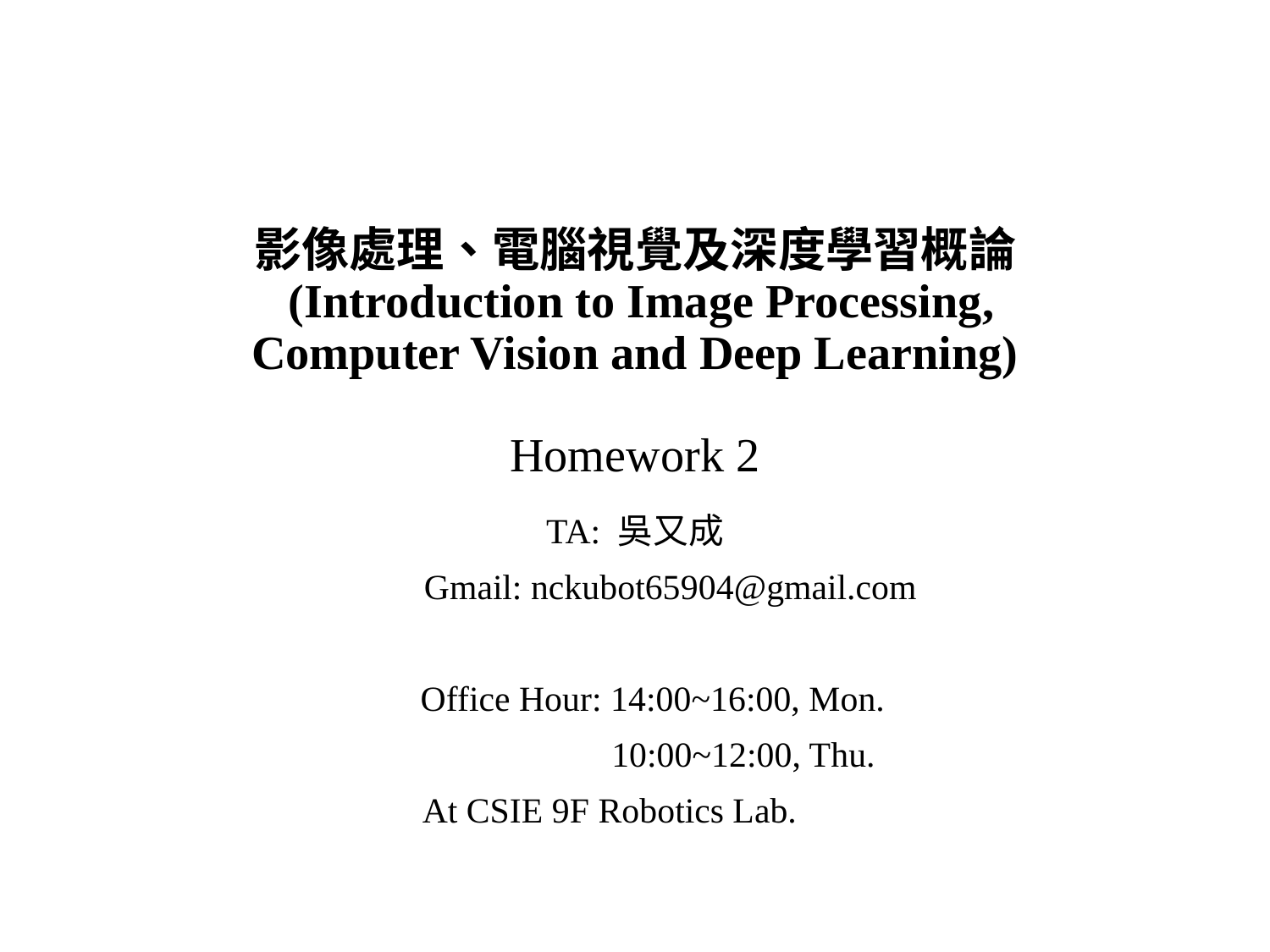

# 影像處理、電腦視覺及深度學習概論 (Introduction to Image Processing, Computer Vision and Deep Learning) Homework 2
TA: 吳又成
        Gmail: nckubot65904@gmail.com

Office Hour: 14:00~16:00, Mon.
		       10:00~12:00, Thu.
	At CSIE 9F Robotics Lab.